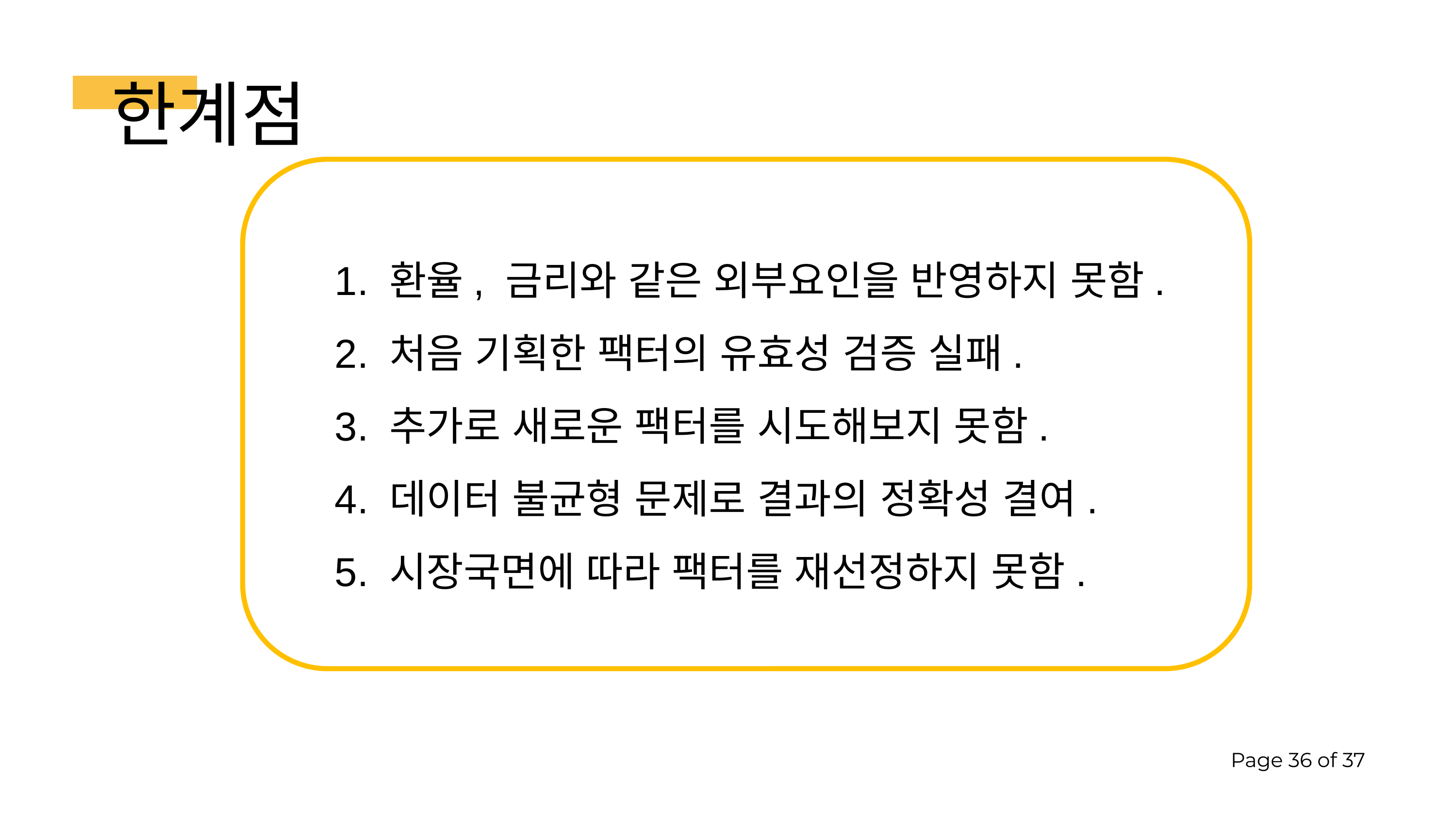

한계점

1. 환율, 금리와 같은 외부요인을 반영하지 못함.
2. 처음 기획한 팩터의 유효성 검증 실패.
3. 추가로 새로운 팩터를 시도해보지 못함.
4. 데이터 불균형 문제로 결과의 정확성 결여.
5. 시장국면에 따라 팩터를 재선정하지 못함.
Page 36 of 37